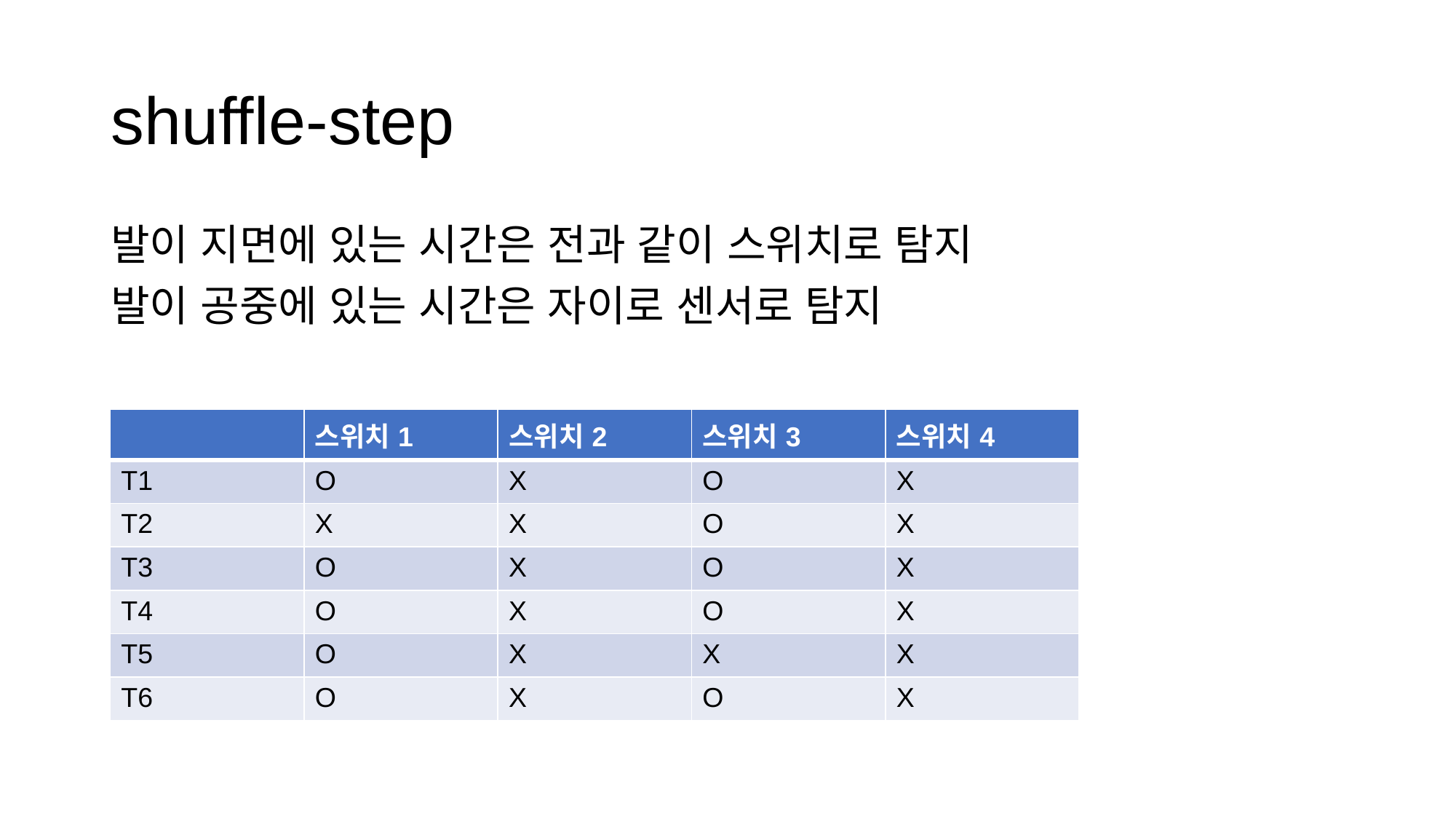

# shuffle-step
발이 지면에 있는 시간은 전과 같이 스위치로 탐지
발이 공중에 있는 시간은 자이로 센서로 탐지

|  | 스위치1 | 스위치2 | 스위치3 | 스위치4 |
| --- | --- | --- | --- | --- |
| T1 | O | X | O | X |
| T2 | X | X | O | X |
| T3 | O | X | O | X |
| T4 | O | X | O | X |
| T5 | O | X | X | X |
| T6 | O | X | O | X |